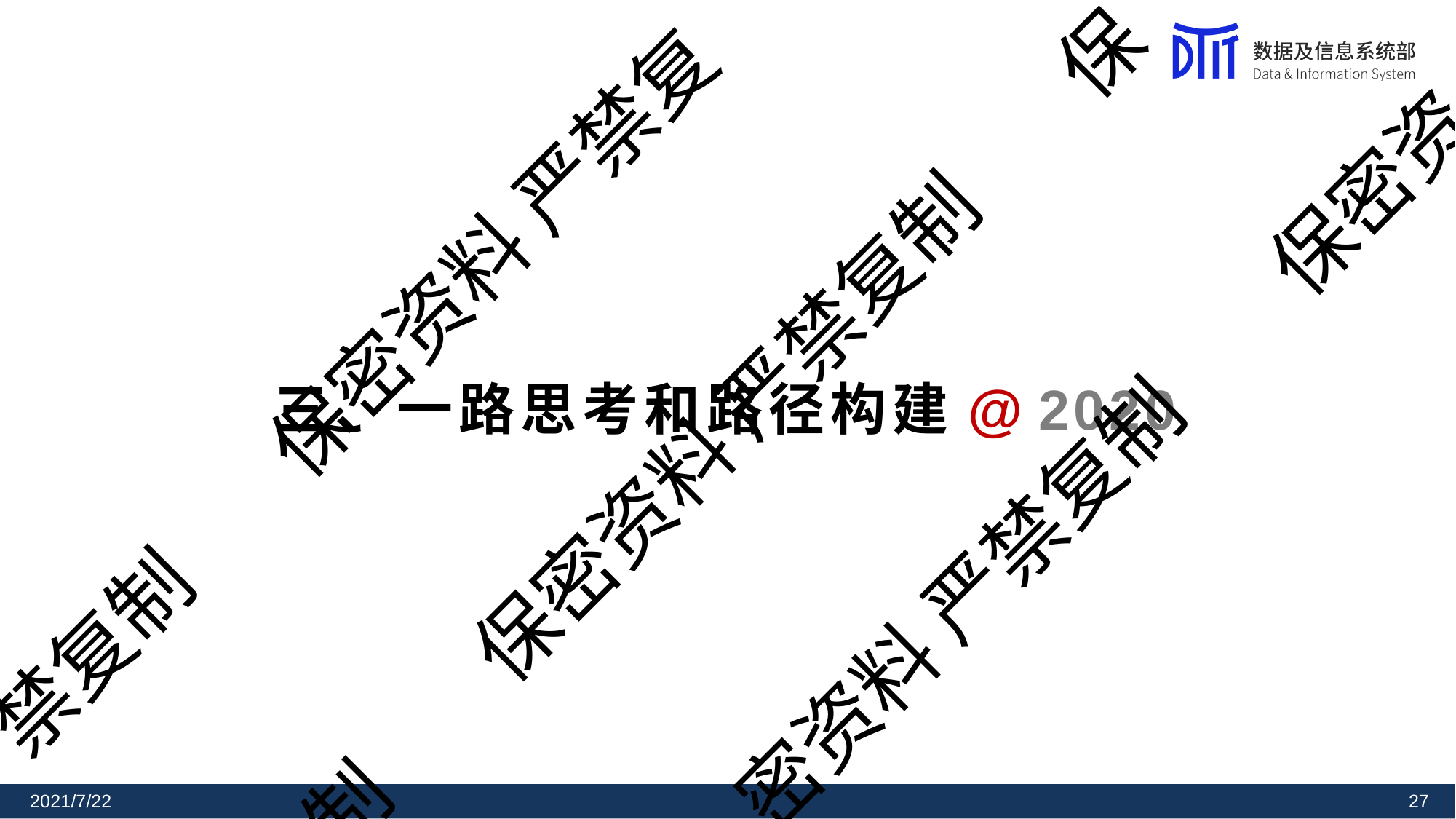

保
保密资
保密资料 严禁复
# 三、一路思考和路径构建@ 2020
保密资料 严禁复制
密资料 严禁复制
禁复制
制
27
2021/7/22